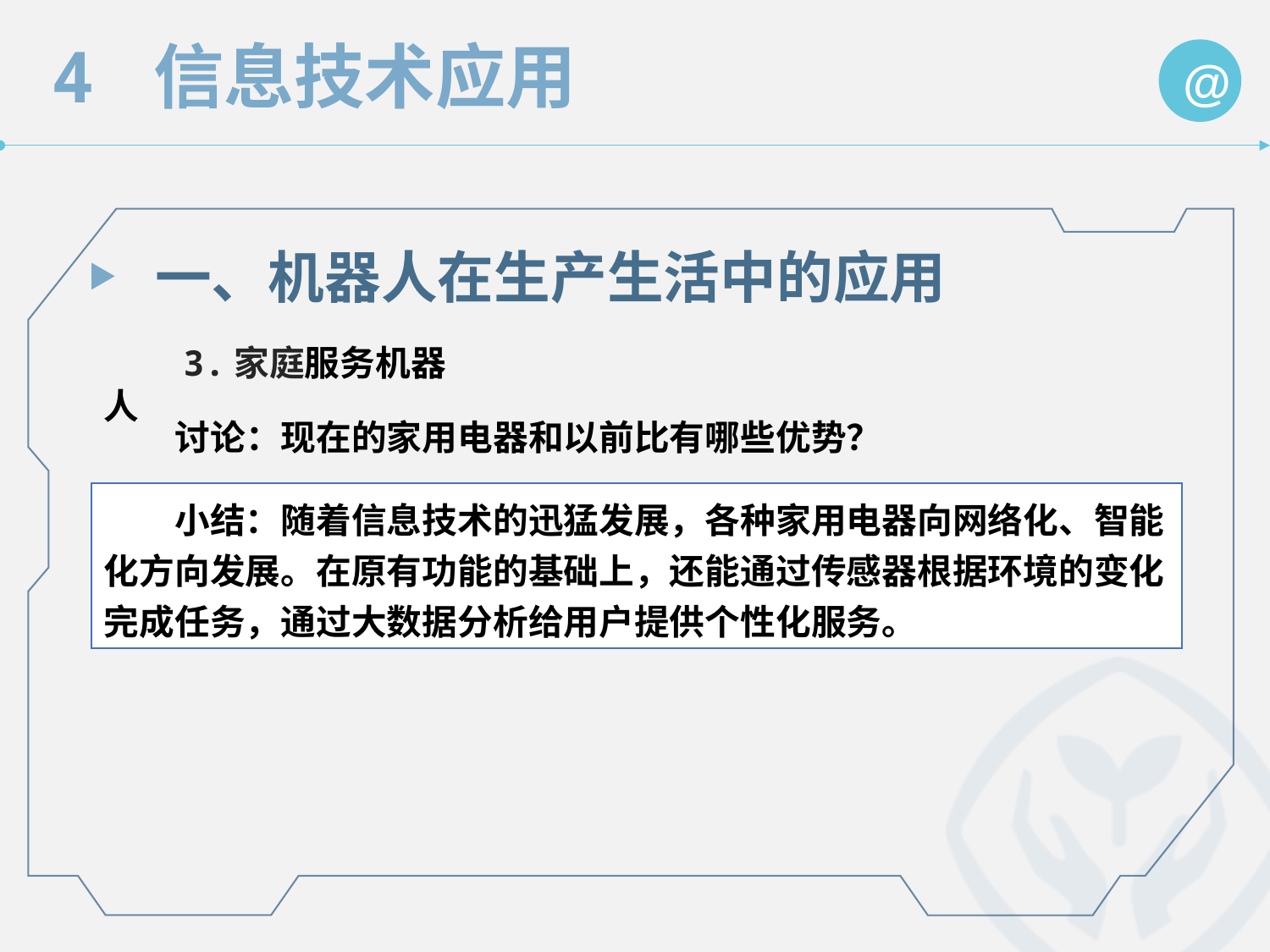

一、机器人在生产生活中的应用

　　3.家庭服务机器人
　　讨论：现在的家用电器和以前比有哪些优势？
　　小结：随着信息技术的迅猛发展，各种家用电器向网络化、智能化方向发展。在原有功能的基础上，还能通过传感器根据环境的变化完成任务，通过大数据分析给用户提供个性化服务。